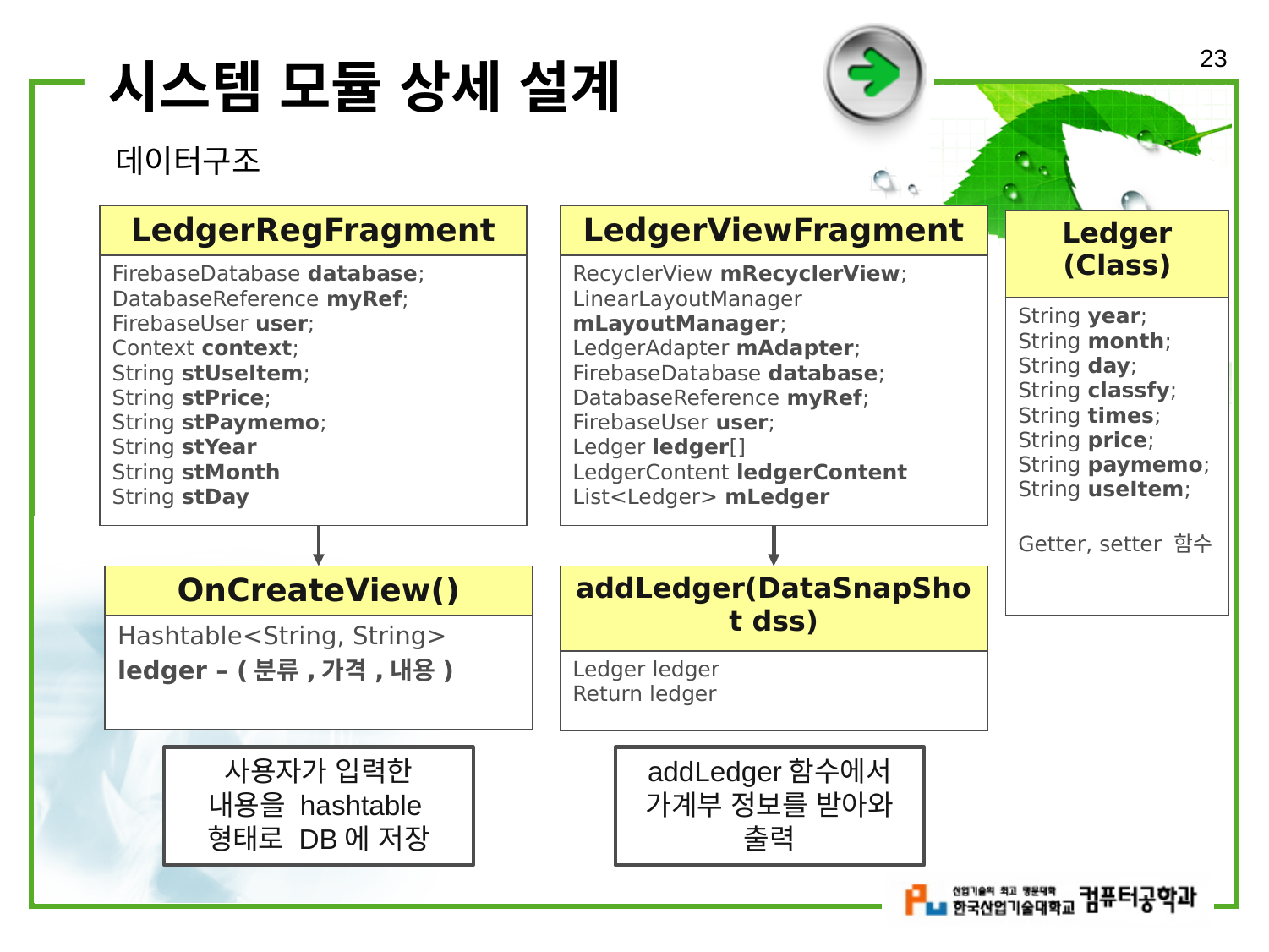

23
# 시스템 모듈 상세 설계

데이터구조

| LedgerRegFragment |
| --- |
| FirebaseDatabase database; DatabaseReference myRef; FirebaseUser user; Context context; String stUseItem; String stPrice; String stPaymemo; String stYear String stMonth String stDay |
| LedgerViewFragment |
| --- |
| RecyclerView mRecyclerView; LinearLayoutManager mLayoutManager; LedgerAdapter mAdapter; FirebaseDatabase database; DatabaseReference myRef; FirebaseUser user; Ledger ledger[] LedgerContent ledgerContent List<Ledger> mLedger |
| Ledger (Class) |
| --- |
| String year; String month; String day; String classfy; String times; String price; String paymemo; String useItem; Getter, setter 함수 |
| addLedger(DataSnapShot dss) |
| --- |
| Ledger ledger Return ledger |
| OnCreateView() |
| --- |
| Hashtable<String, String> ledger – (분류,가격,내용) |
사용자가 입력한
내용을 hashtable형태로 DB에 저장
addLedger함수에서
가계부 정보를 받아와
출력